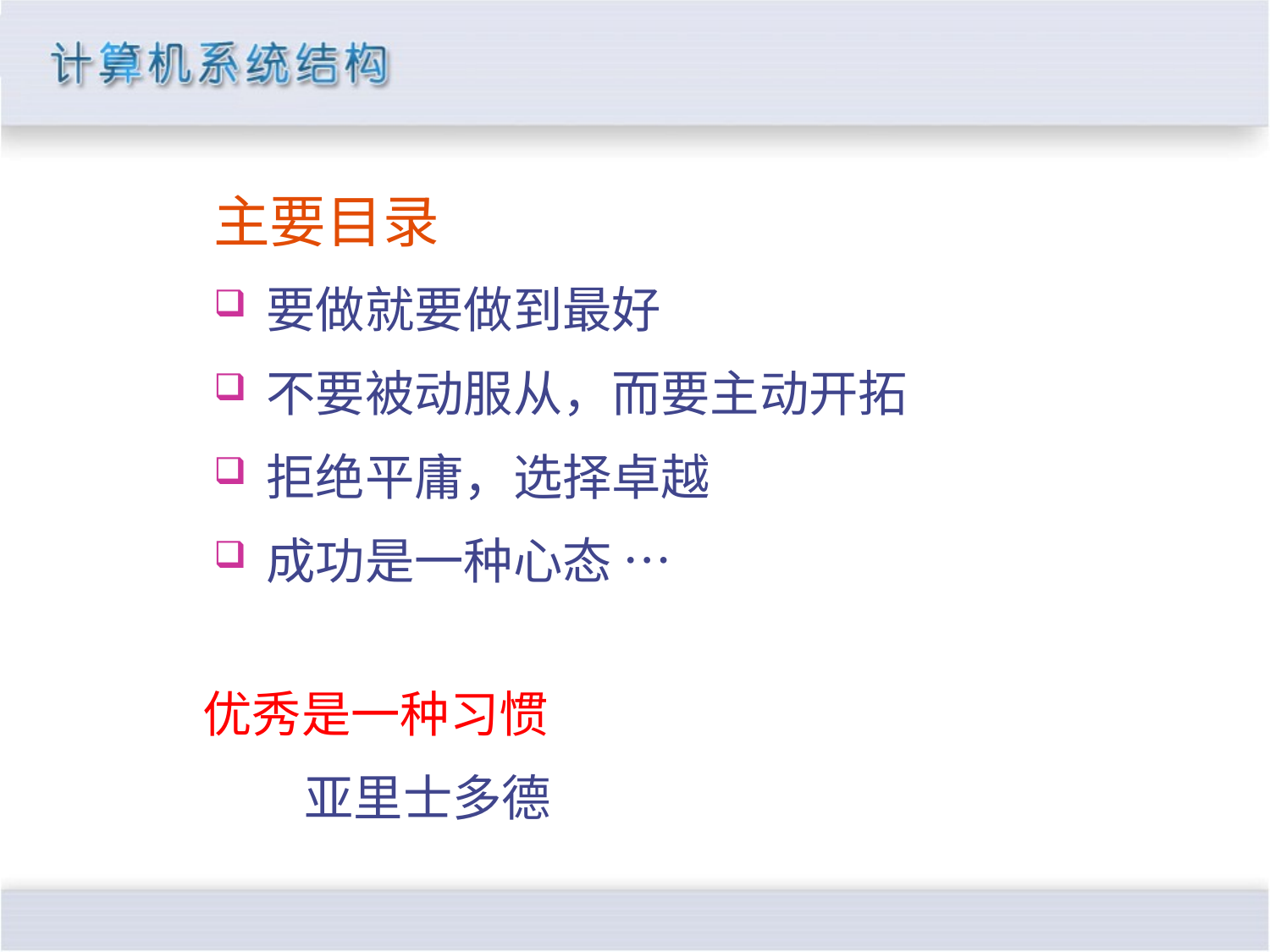

主要目录
要做就要做到最好
不要被动服从，而要主动开拓
拒绝平庸，选择卓越
成功是一种心态 …
优秀是一种习惯
        亚里士多德